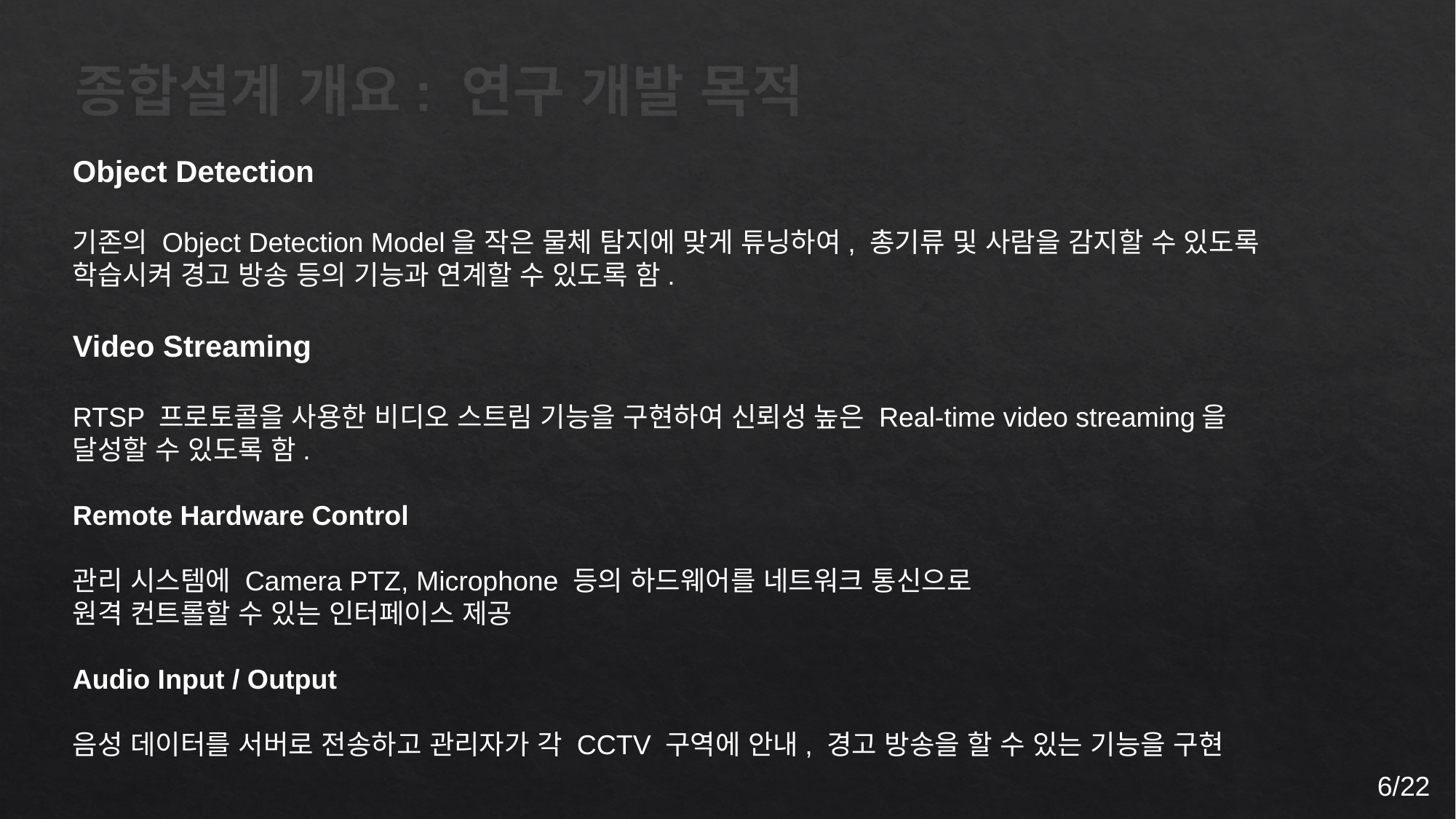

# 종합설계 개요: 연구 개발 목적
Object Detection

기존의 Object Detection Model을 작은 물체 탐지에 맞게 튜닝하여, 총기류 및 사람을 감지할 수 있도록
학습시켜 경고 방송 등의 기능과 연계할 수 있도록 함.

Video Streaming

RTSP 프로토콜을 사용한 비디오 스트림 기능을 구현하여 신뢰성 높은 Real-time video streaming을
달성할 수 있도록 함.

Remote Hardware Control

관리 시스템에 Camera PTZ, Microphone 등의 하드웨어를 네트워크 통신으로
원격 컨트롤할 수 있는 인터페이스 제공

Audio Input / Output

음성 데이터를 서버로 전송하고 관리자가 각 CCTV 구역에 안내, 경고 방송을 할 수 있는 기능을 구현

6/22